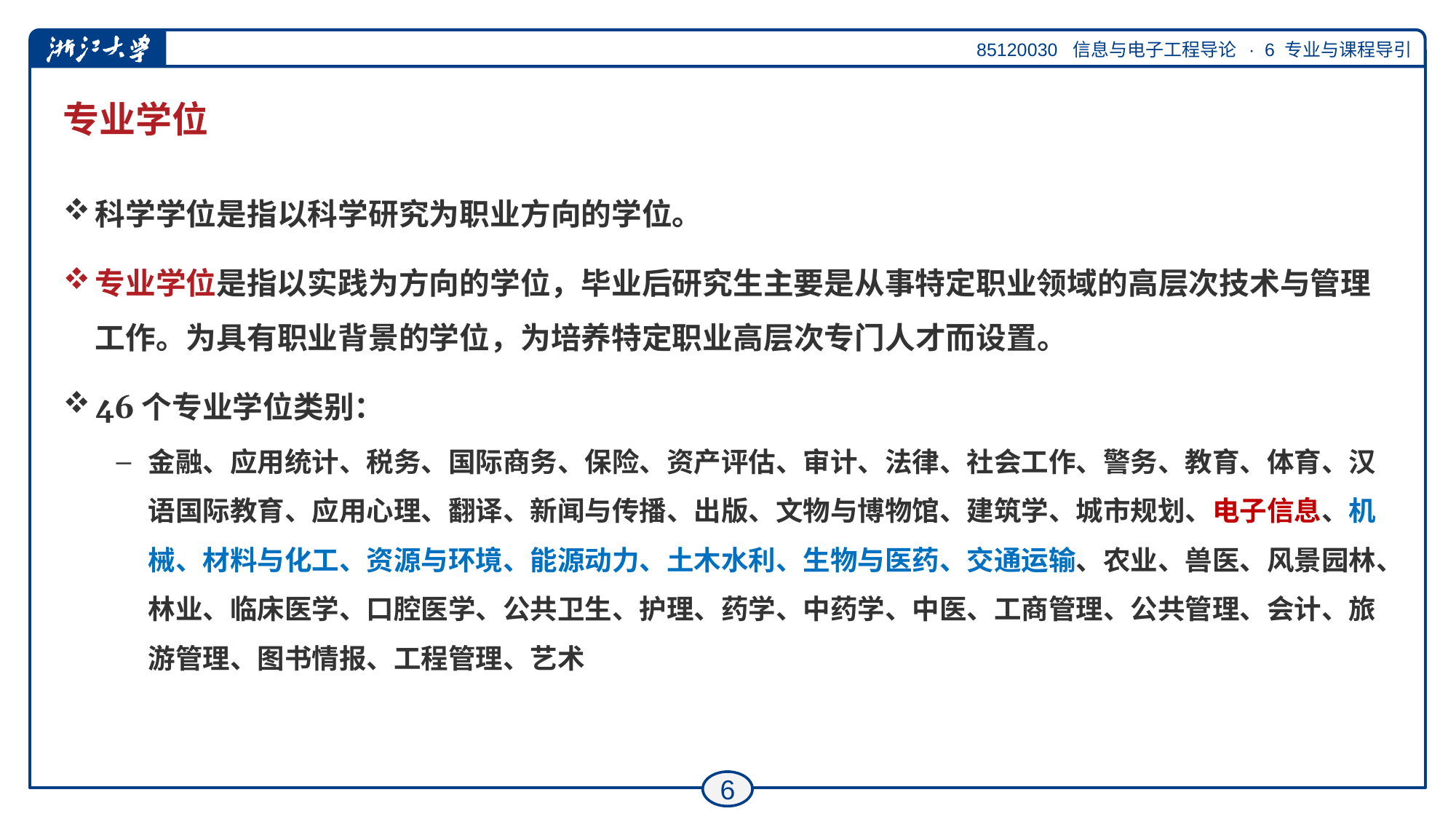

# 专业学位
科学学位是指以科学研究为职业方向的学位。
专业学位是指以实践为方向的学位，毕业后研究生主要是从事特定职业领域的高层次技术与管理工作。为具有职业背景的学位，为培养特定职业高层次专门人才而设置。
46个专业学位类别：
金融、应用统计、税务、国际商务、保险、资产评估、审计、法律、社会工作、警务、教育、体育、汉语国际教育、应用心理、翻译、新闻与传播、出版、文物与博物馆、建筑学、城市规划、电子信息、机械、材料与化工、资源与环境、能源动力、土木水利、生物与医药、交通运输、农业、兽医、风景园林、林业、临床医学、口腔医学、公共卫生、护理、药学、中药学、中医、工商管理、公共管理、会计、旅游管理、图书情报、工程管理、艺术